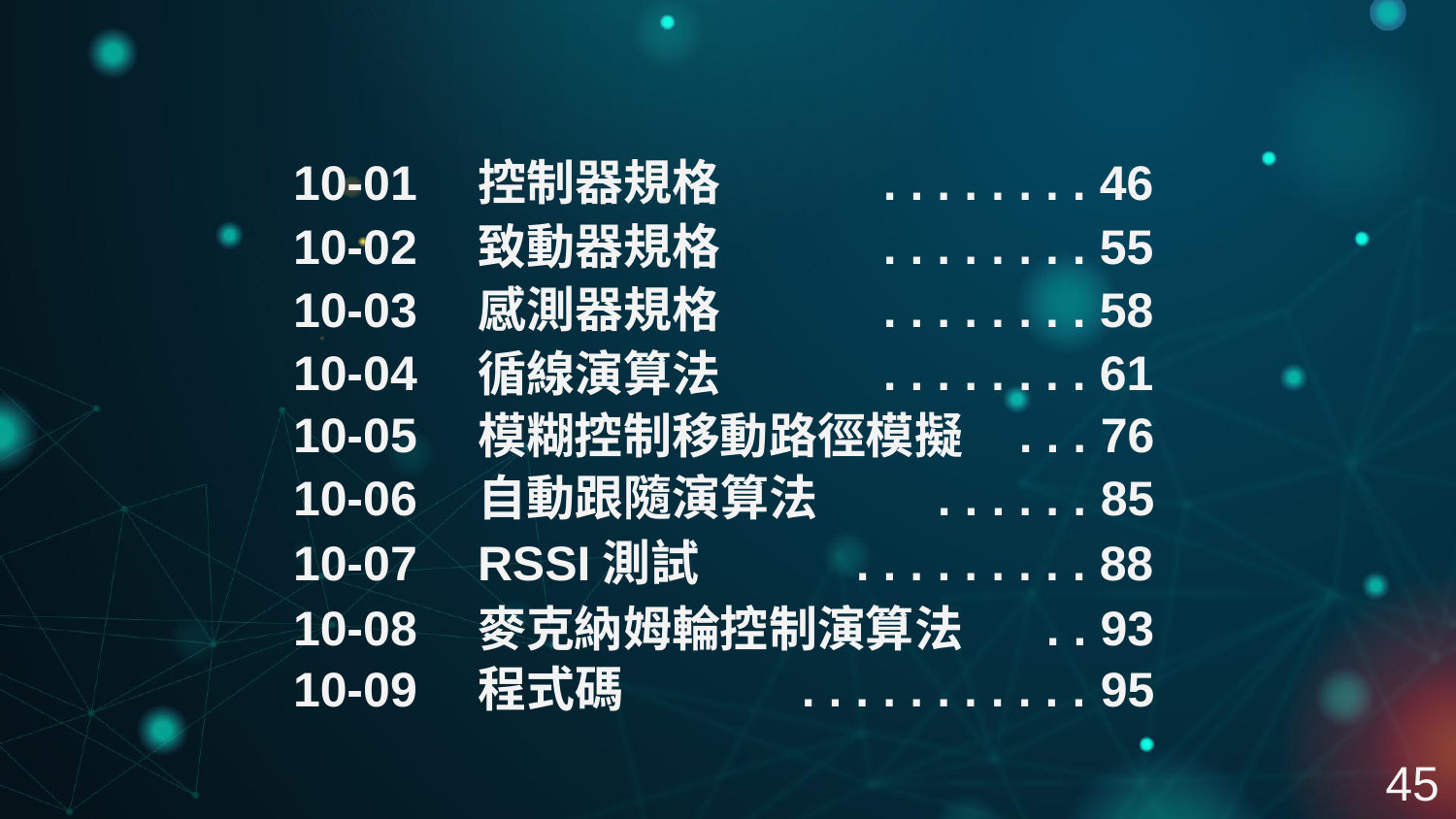

10-01
 . . . . . . . . 46
控制器規格
10-02
 . . . . . . . . 55
致動器規格
10-03
 . . . . . . . . 58
感測器規格
10-04
 . . . . . . . . 61
循線演算法
10-05
 . . . 76
模糊控制移動路徑模擬
10-06
 . . . . . . 85
自動跟隨演算法
10-07
 . . . . . . . . . 88
RSSI測試
10-08
 . . 93
麥克納姆輪控制演算法
10-09
 . . . . . . . . . . . 95
程式碼